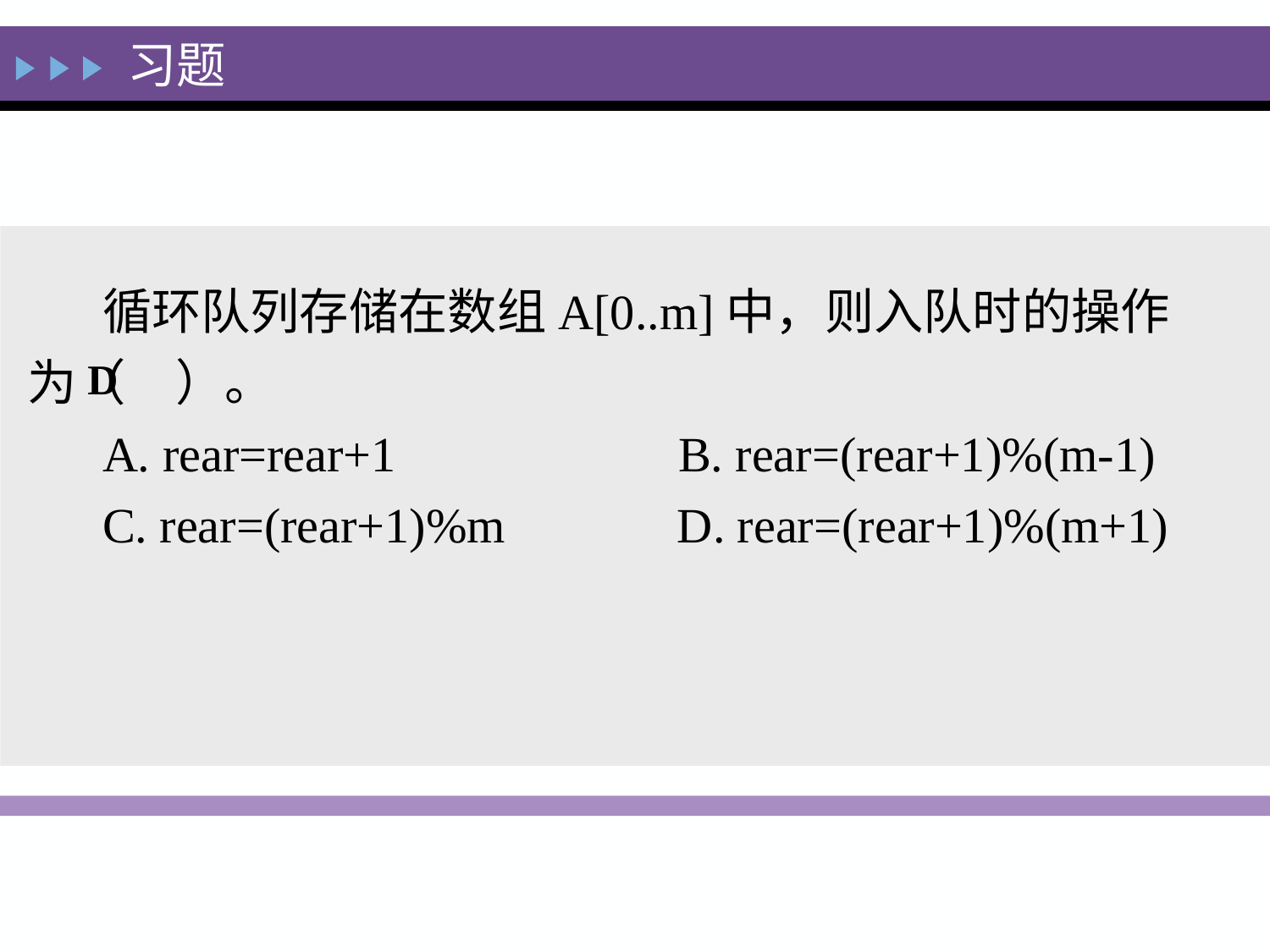

习题

循环队列存储在数组A[0..m]中，则入队时的操作为（　）。
A. rear=rear+1                       B. rear=(rear+1)%(m-1)
C. rear=(rear+1)%m              D. rear=(rear+1)%(m+1)
D